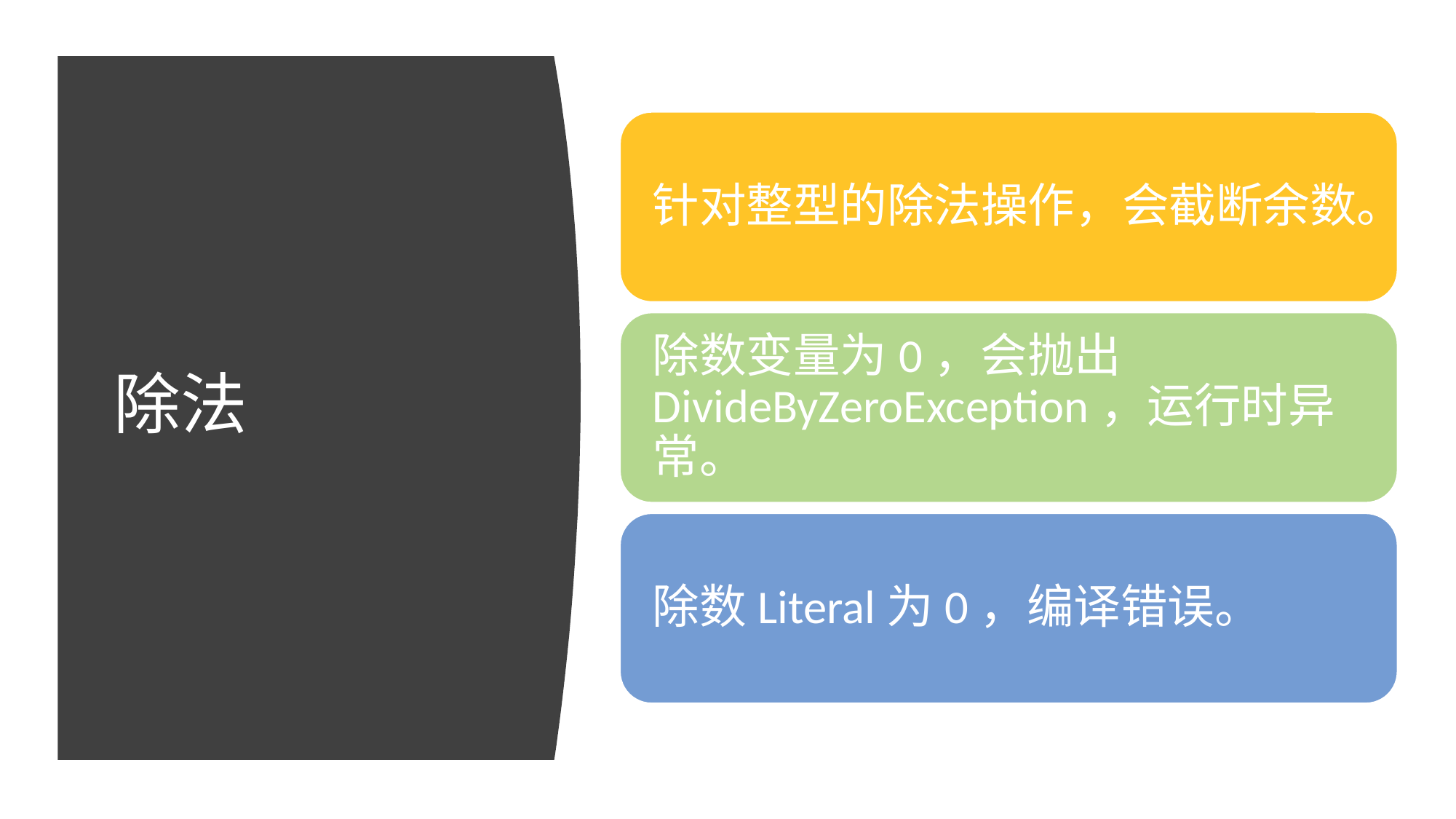

针对整型的除法操作，会截断余数。
除数变量为0，会抛出DivideByZeroException，运行时异常。
除数Literal为0，编译错误。

# 除法